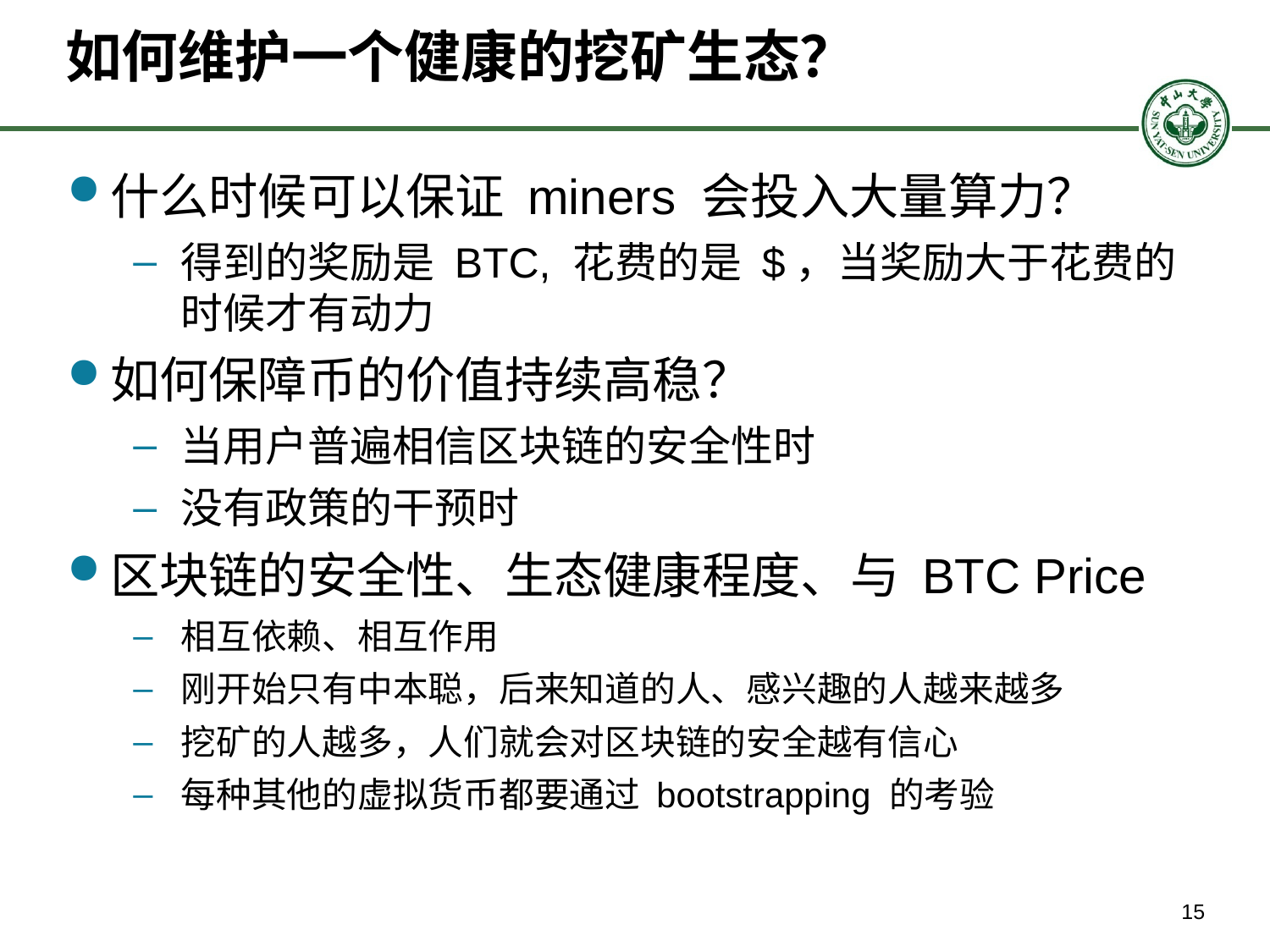

# 如何维护一个健康的挖矿生态？
什么时候可以保证 miners 会投入大量算力？
得到的奖励是 BTC, 花费的是 $，当奖励大于花费的时候才有动力
如何保障币的价值持续高稳？
当用户普遍相信区块链的安全性时
没有政策的干预时
区块链的安全性、生态健康程度、与 BTC Price
相互依赖、相互作用
刚开始只有中本聪，后来知道的人、感兴趣的人越来越多
挖矿的人越多，人们就会对区块链的安全越有信心
每种其他的虚拟货币都要通过 bootstrapping 的考验